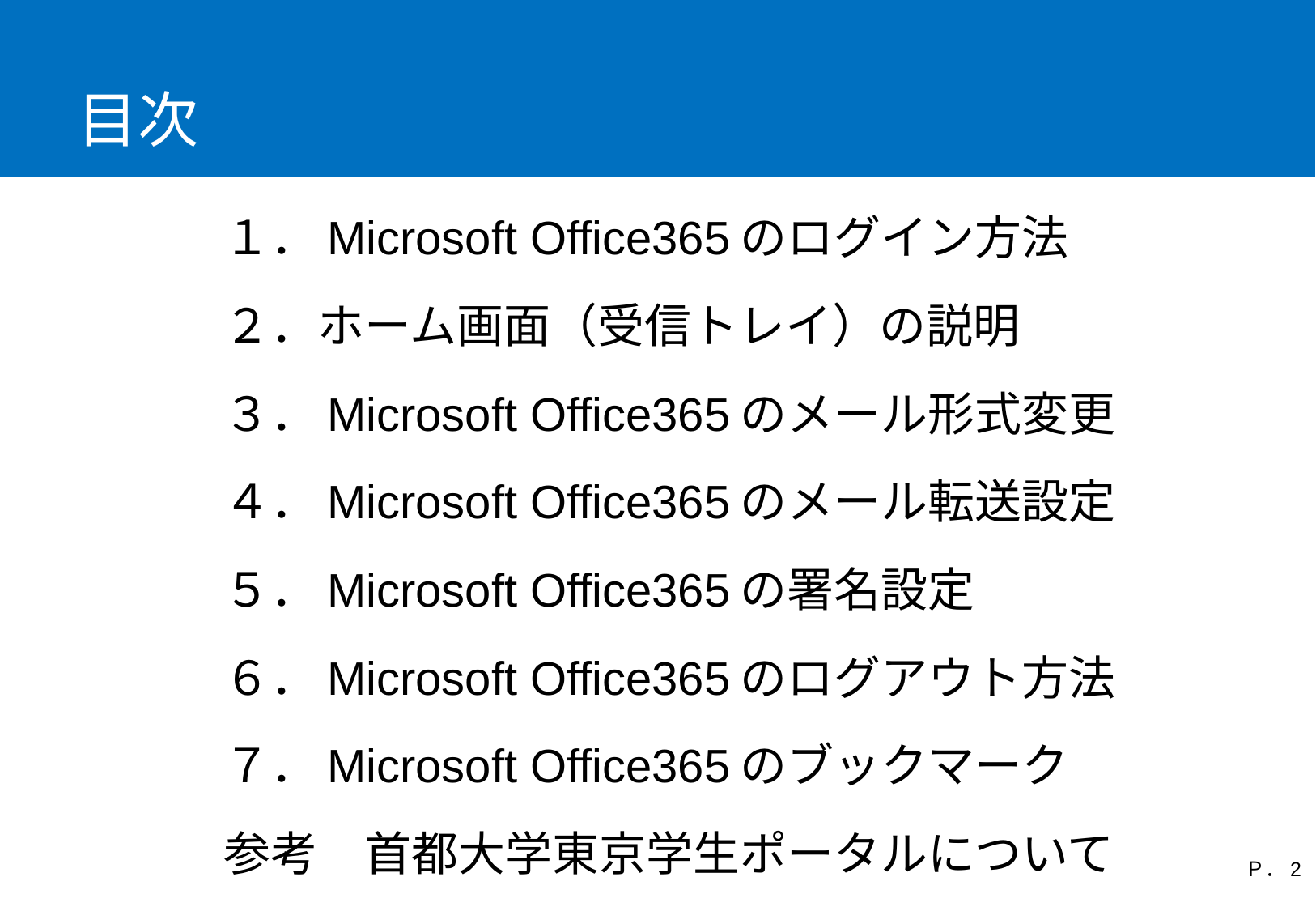

# 目次
１．Microsoft Office365のログイン方法
２．ホーム画面（受信トレイ）の説明
３．Microsoft Office365のメール形式変更
４．Microsoft Office365のメール転送設定
５．Microsoft Office365の署名設定
６．Microsoft Office365のログアウト方法
７．Microsoft Office365のブックマーク
参考　首都大学東京学生ポータルについて
Ｐ．2